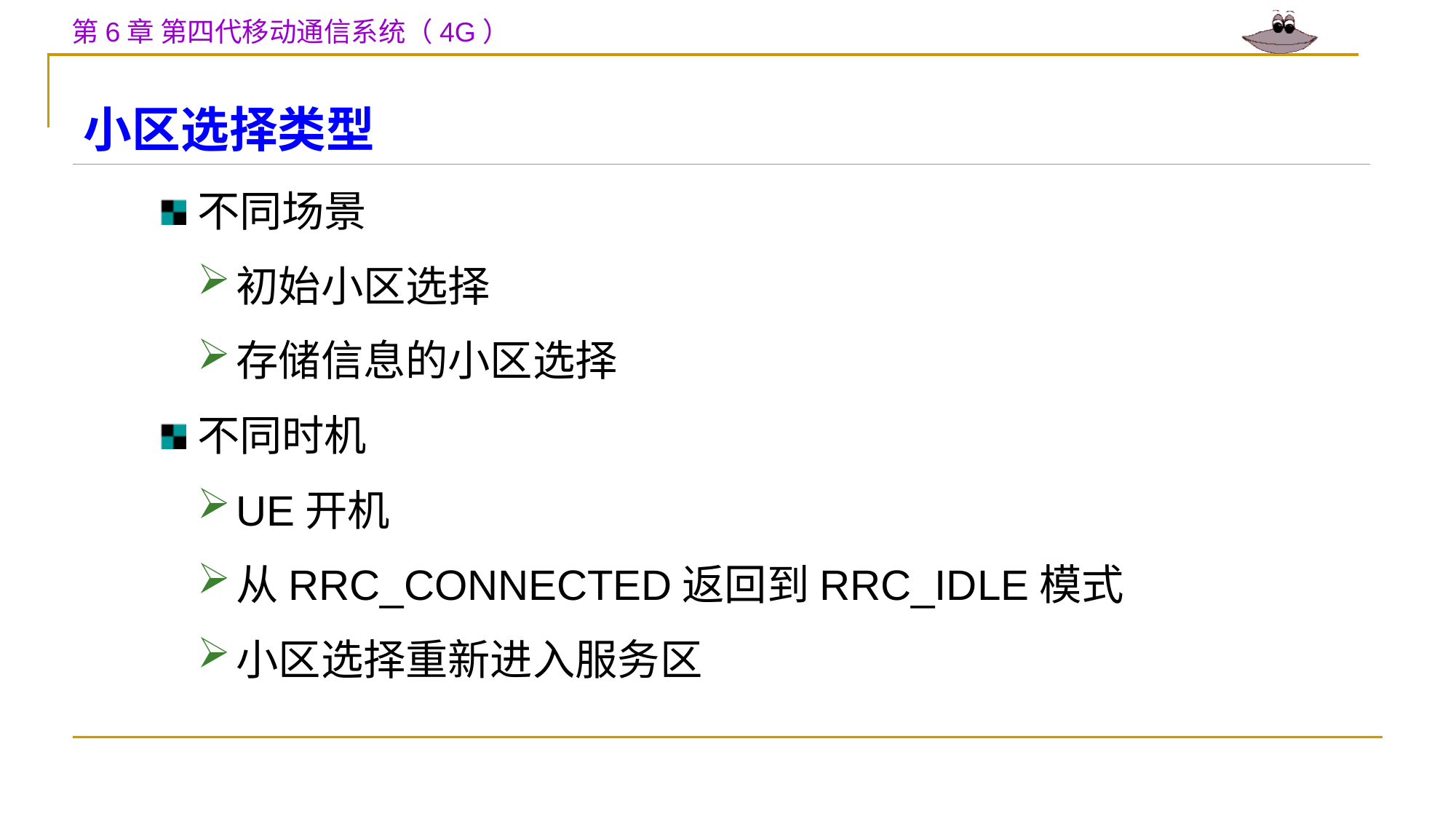

小区选择类型
不同场景
初始小区选择
存储信息的小区选择
不同时机
UE开机
从RRC_CONNECTED返回到RRC_IDLE模式
小区选择重新进入服务区